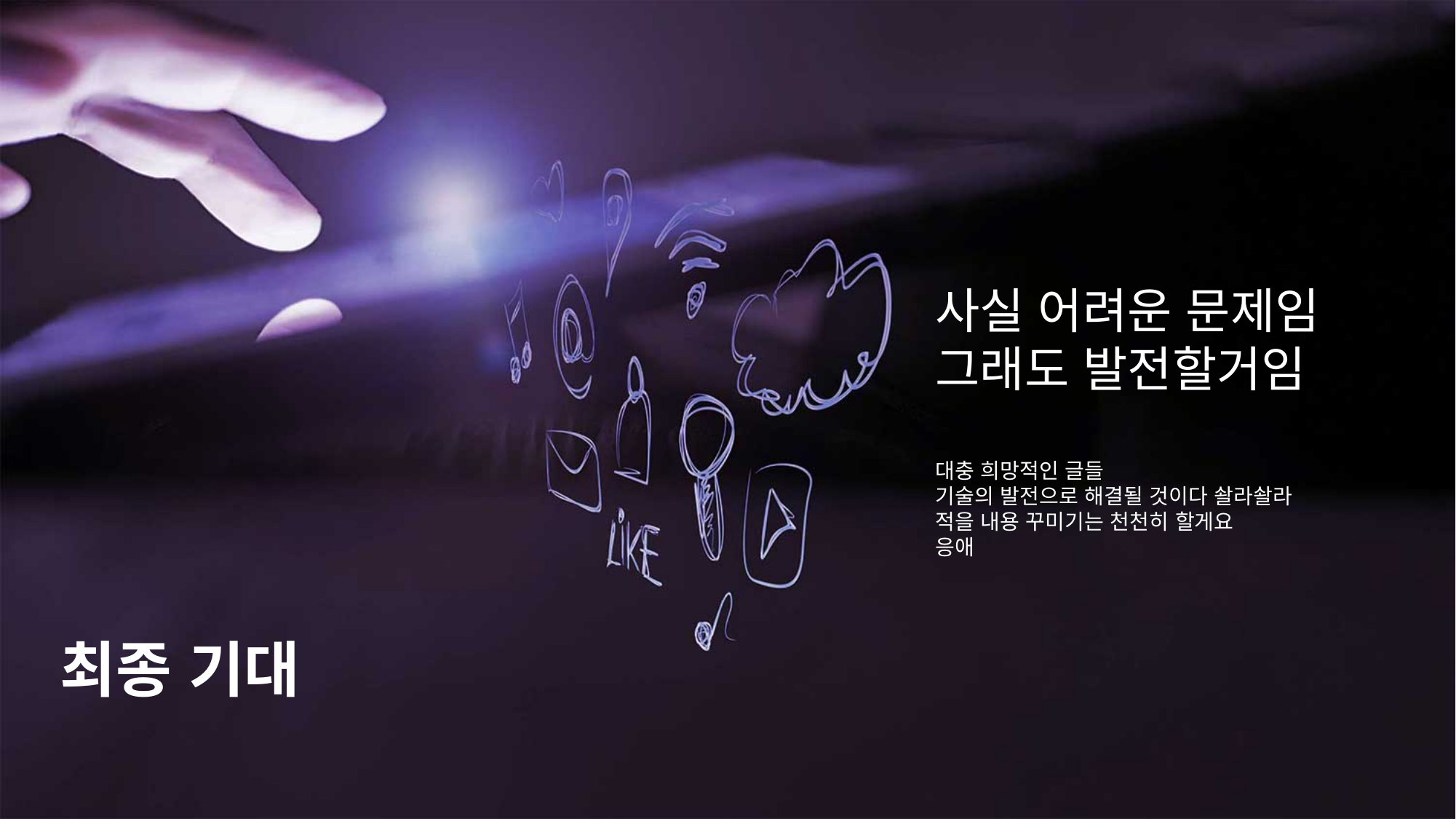

사실 어려운 문제임
그래도 발전할거임
대충 희망적인 글들
기술의 발전으로 해결될 것이다 솰라솰라
적을 내용 꾸미기는 천천히 할게요
응애
최종 기대